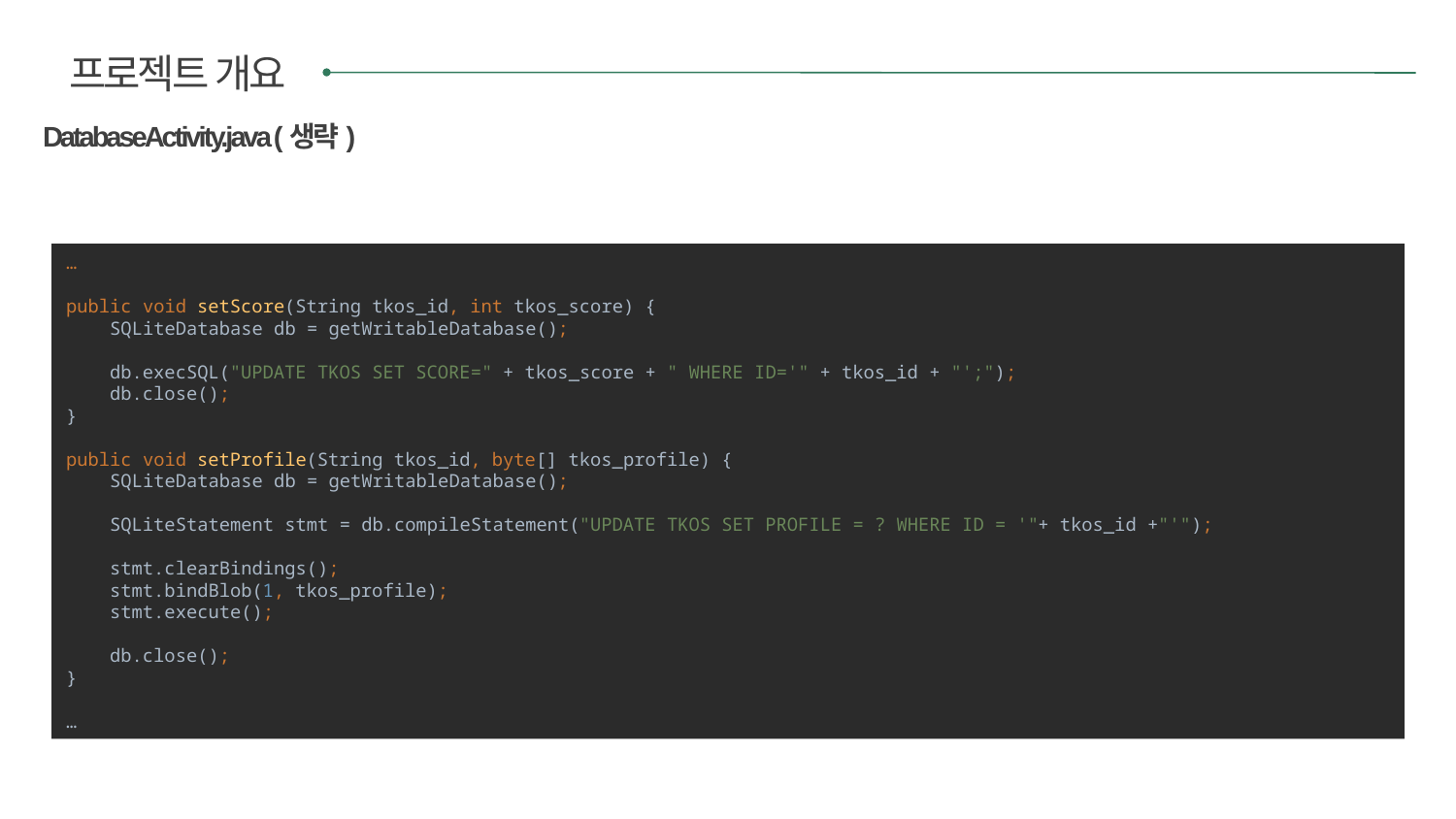

프로젝트 개요
DatabaseActivity.java (생략)
…

public void setScore(String tkos_id, int tkos_score) {
    SQLiteDatabase db = getWritableDatabase();
    db.execSQL("UPDATE TKOS SET SCORE=" + tkos_score + " WHERE ID='" + tkos_id + "';");
    db.close();
}
public void setProfile(String tkos_id, byte[] tkos_profile) {
    SQLiteDatabase db = getWritableDatabase();
    SQLiteStatement stmt = db.compileStatement("UPDATE TKOS SET PROFILE = ? WHERE ID = '"+ tkos_id +"'");
    stmt.clearBindings();
    stmt.bindBlob(1, tkos_profile);
    stmt.execute();
    db.close();
}

…